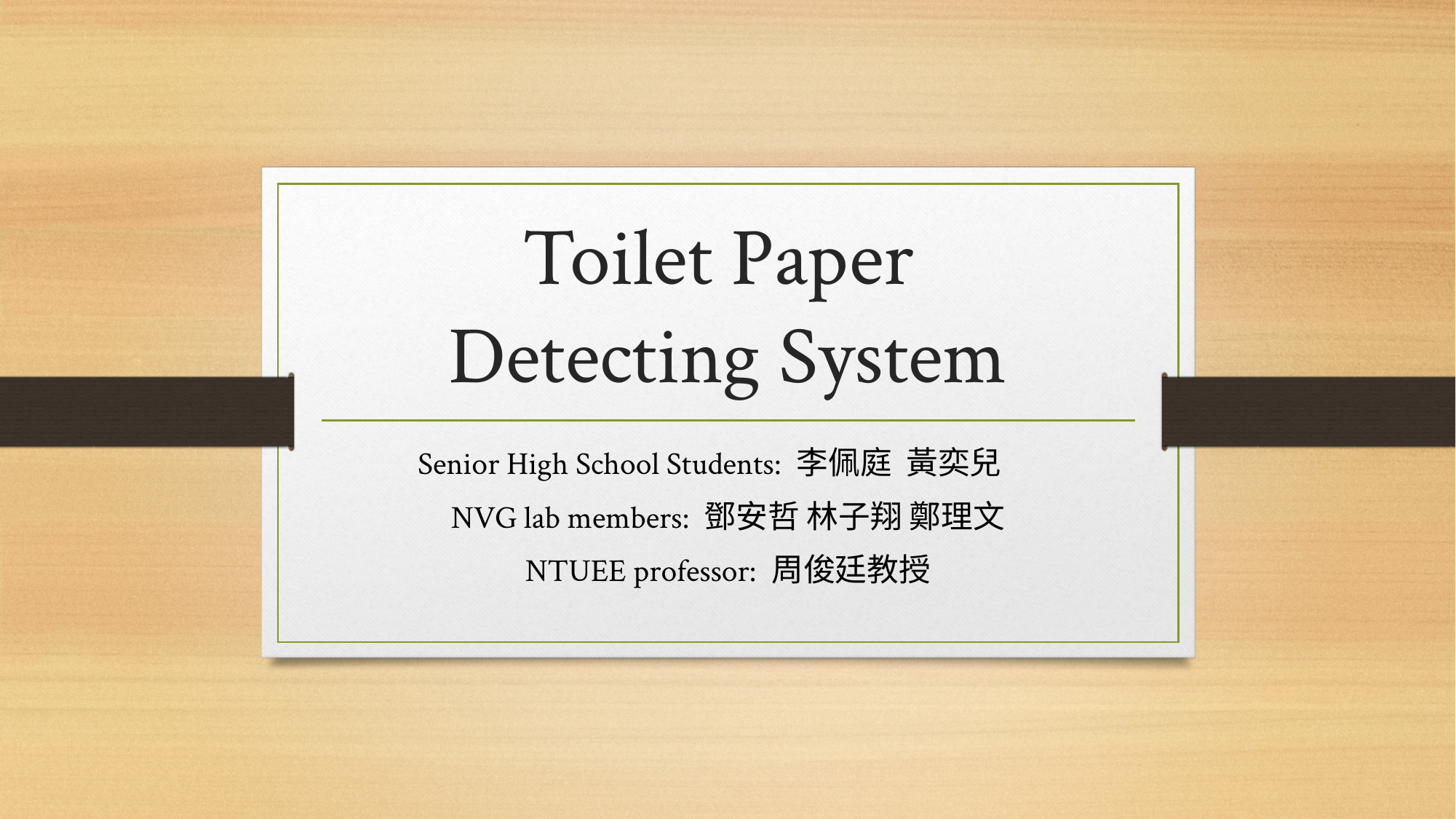

# Toilet Paper Detecting System
Senior High School Students: 李佩庭  黃奕兒
NVG lab members: 鄧安哲 林子翔 鄭理文
NTUEE professor: 周俊廷教授